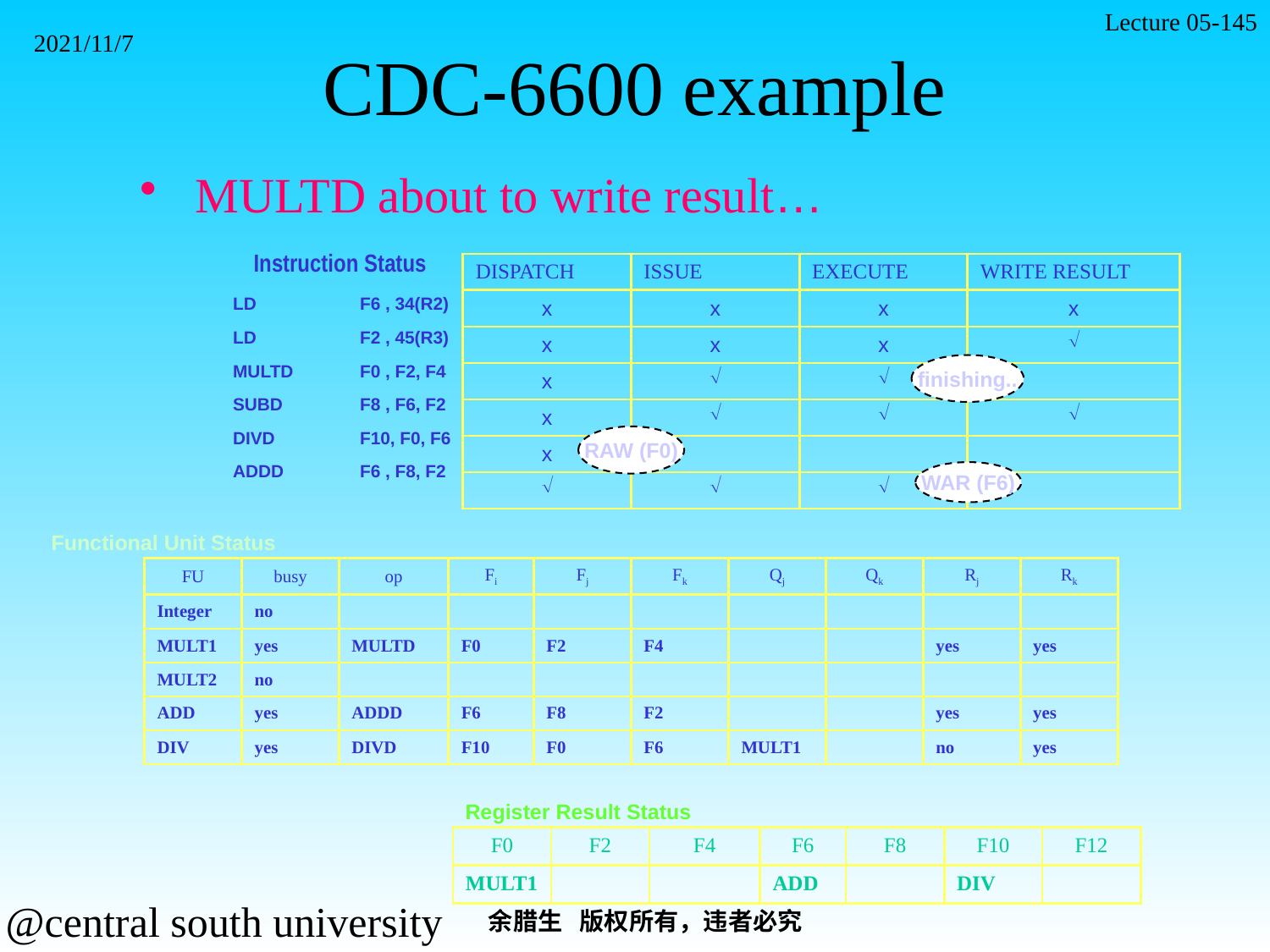

Lecture 05-145
# CDC-6600 example
2021/11/7
MULTD about to write result…
Instruction Status
| DISPATCH | ISSUE | EXECUTE | WRITE RESULT |
| --- | --- | --- | --- |
| x | x | x | x |
| x | x | x | √ |
| x | √ | √ |  |
| x | √ | √ | √ |
| x |  |  |  |
| √ | √ | √ |  |
LD	F6 , 34(R2)
LD	F2 , 45(R3)
MULTD 	F0 , F2, F4
SUBD	F8 , F6, F2
DIVD	F10, F0, F6
ADDD	F6 , F8, F2
finishing..
RAW (F0)
WAR (F6)
Functional Unit Status
| FU | busy | op | Fi | Fj | Fk | Qj | Qk | Rj | Rk |
| --- | --- | --- | --- | --- | --- | --- | --- | --- | --- |
| Integer | no |  |  |  |  |  |  |  |  |
| MULT1 | yes | MULTD | F0 | F2 | F4 |  |  | yes | yes |
| MULT2 | no |  |  |  |  |  |  |  |  |
| ADD | yes | ADDD | F6 | F8 | F2 |  |  | yes | yes |
| DIV | yes | DIVD | F10 | F0 | F6 | MULT1 |  | no | yes |
Register Result Status
| F0 | F2 | F4 | F6 | F8 | F10 | F12 |
| --- | --- | --- | --- | --- | --- | --- |
| MULT1 |  |  | ADD |  | DIV |  |
余腊生   版权所有，违者必究